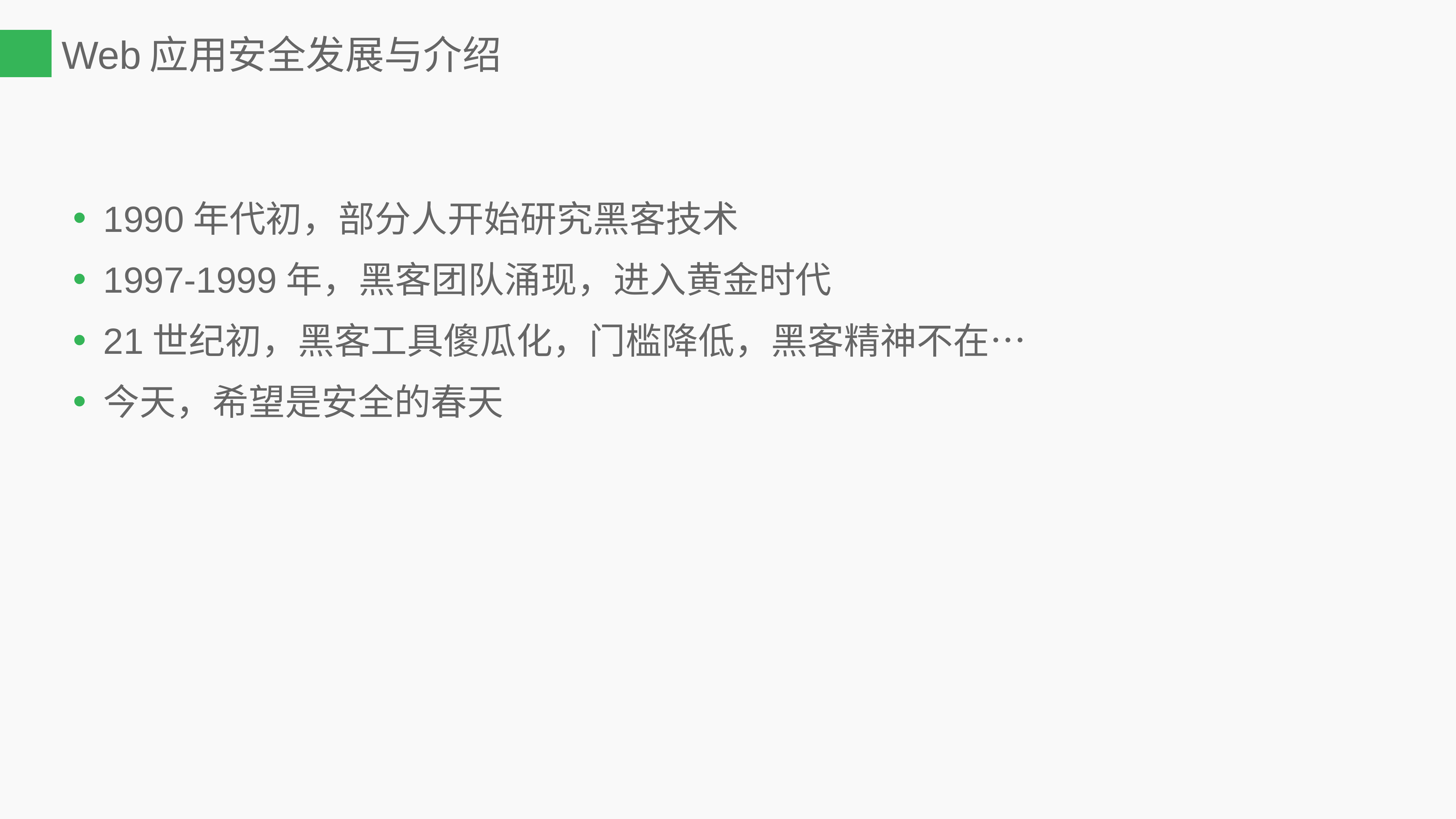

# Web应用安全发展与介绍

1990年代初，部分人开始研究黑客技术
1997-1999年，黑客团队涌现，进入黄金时代
21世纪初，黑客工具傻瓜化，门槛降低，黑客精神不在…
今天，希望是安全的春天